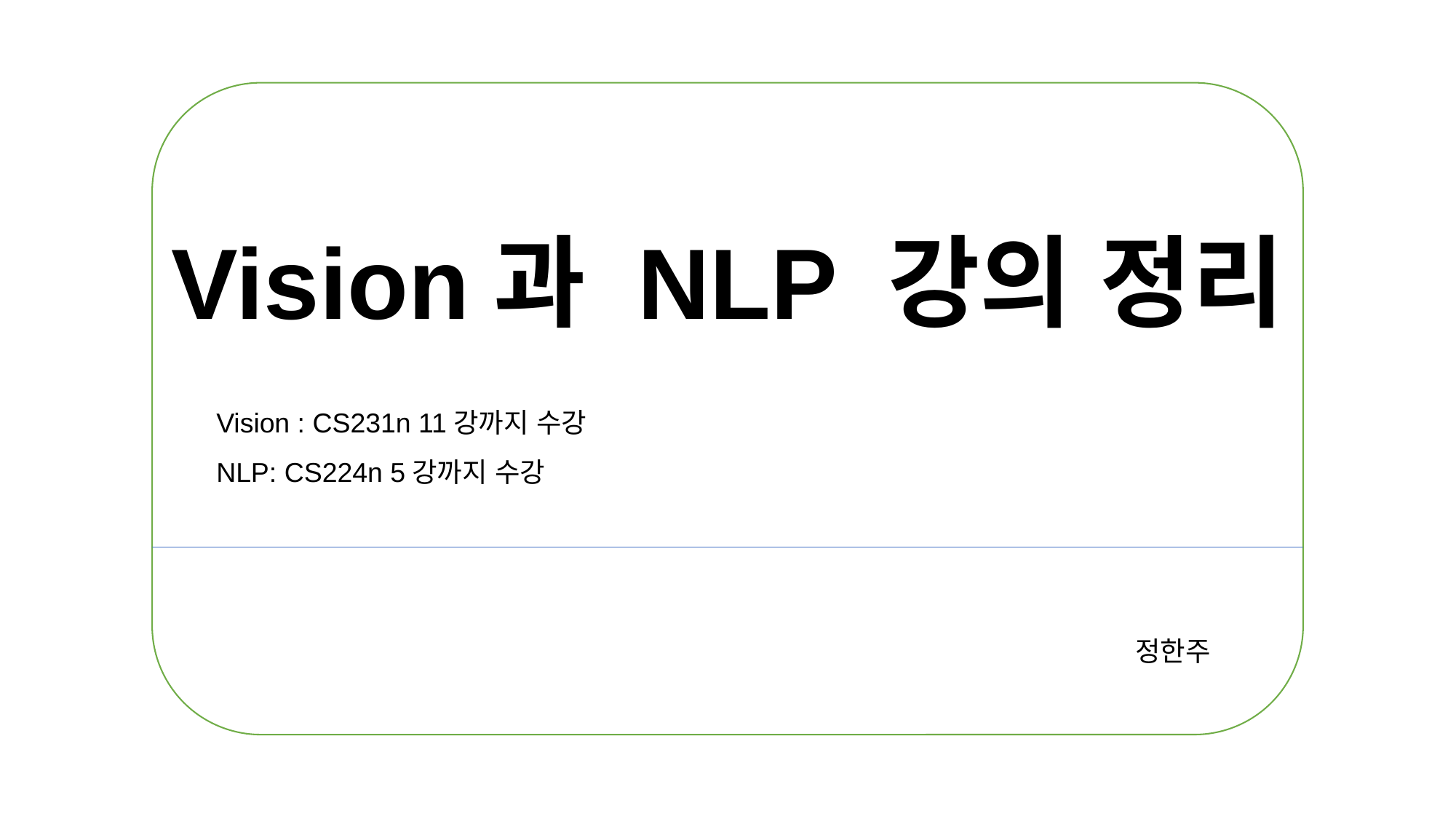

Vision과 NLP 강의 정리
Vision : CS231n 11강까지 수강
NLP: CS224n 5강까지 수강
정한주